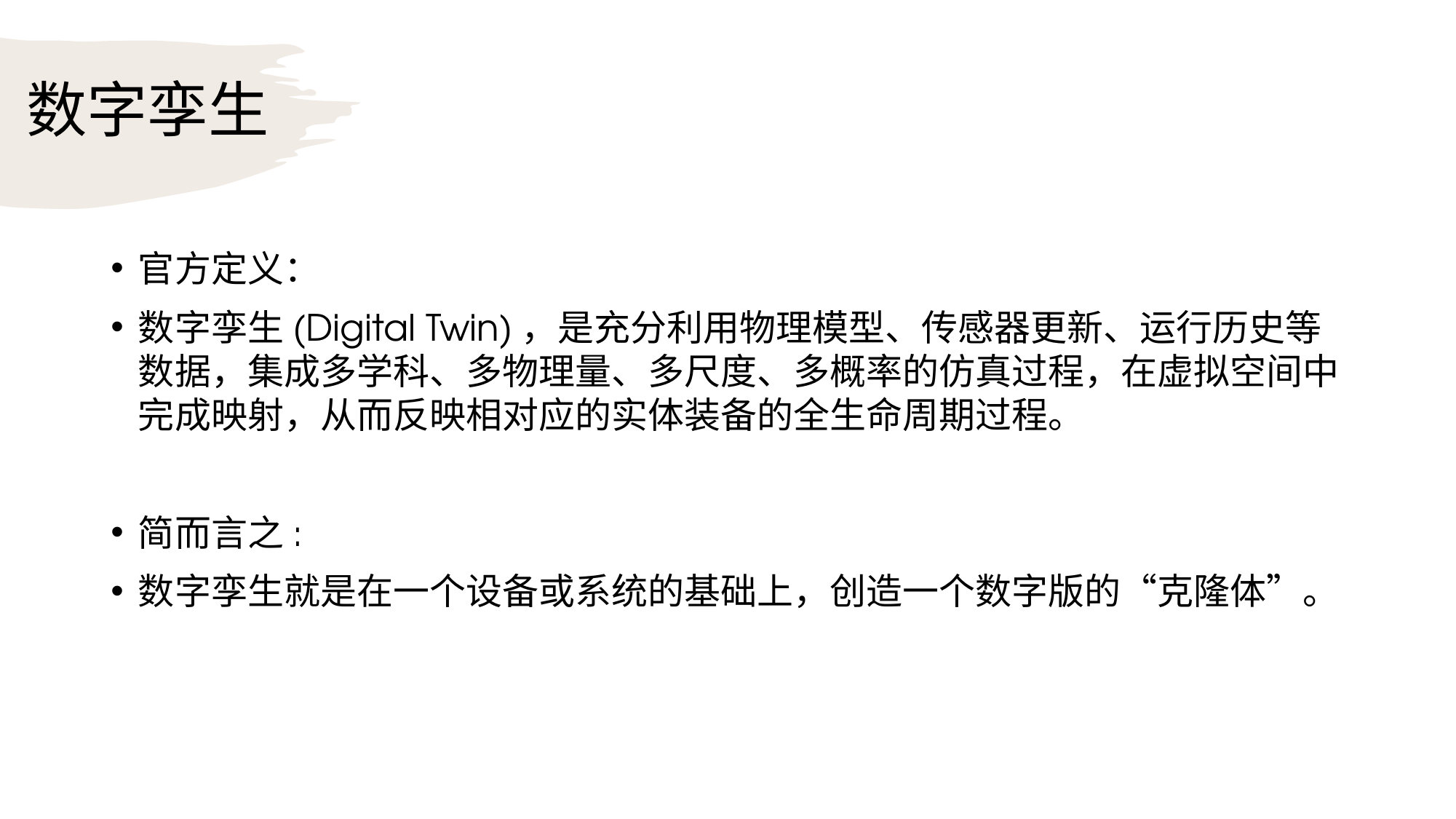

# 数字孪生
官方定义：
数字孪生(Digital Twin)，是充分利用物理模型、传感器更新、运行历史等数据，集成多学科、多物理量、多尺度、多概率的仿真过程，在虚拟空间中完成映射，从而反映相对应的实体装备的全生命周期过程。

简而言之:
数字孪生就是在一个设备或系统的基础上，创造一个数字版的“克隆体”。